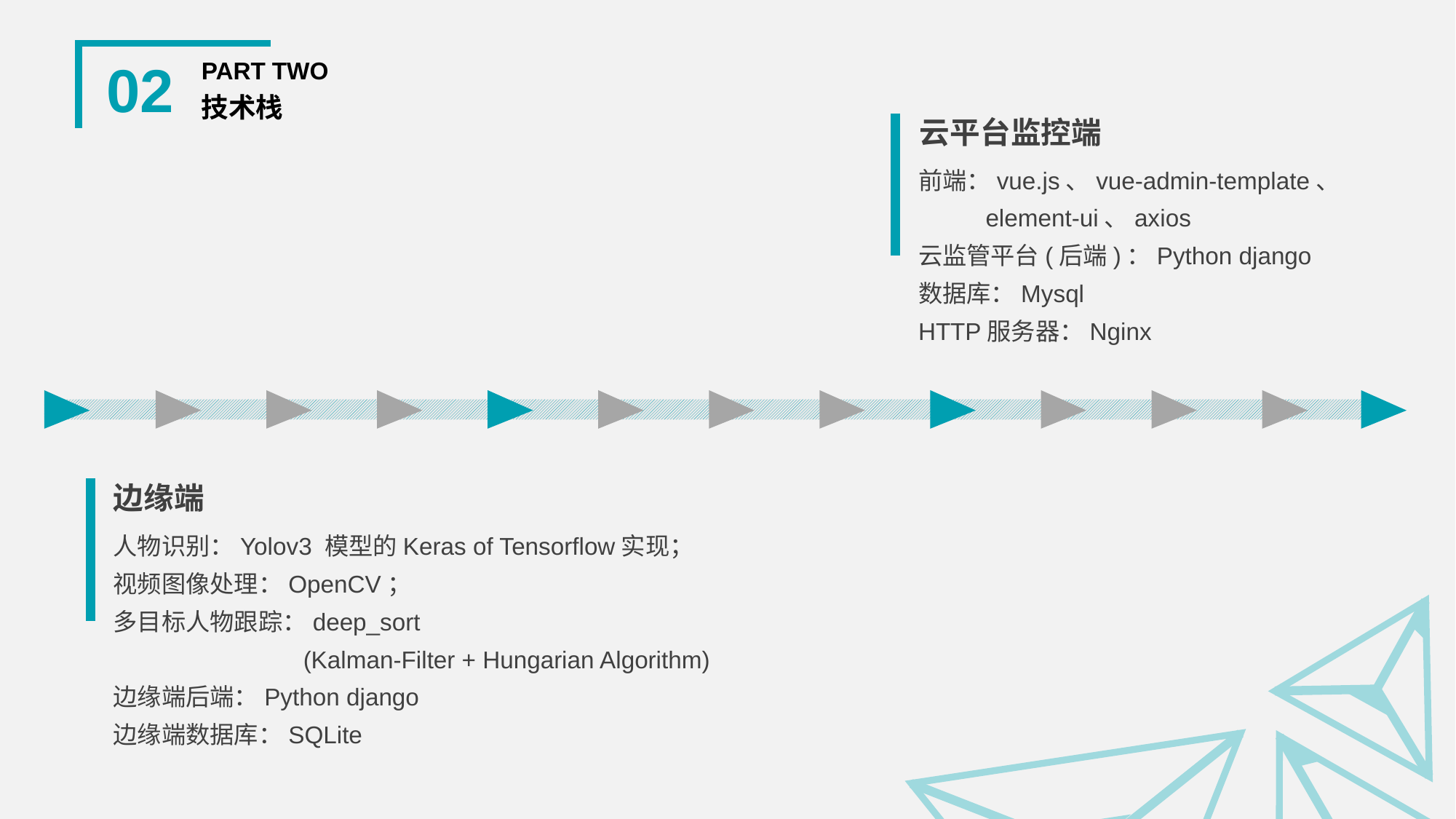

02
PART TWO
技术栈
云平台监控端
前端：vue.js、vue-admin-template、
          element-ui、axios
云监管平台(后端)：Python django
数据库：Mysql
HTTP服务器：Nginx

边缘端
人物识别：Yolov3 模型的Keras of Tensorflow实现；
视频图像处理：OpenCV；
多目标人物跟踪：deep_sort
	            (Kalman-Filter + Hungarian Algorithm)
边缘端后端：Python django
边缘端数据库：SQLite